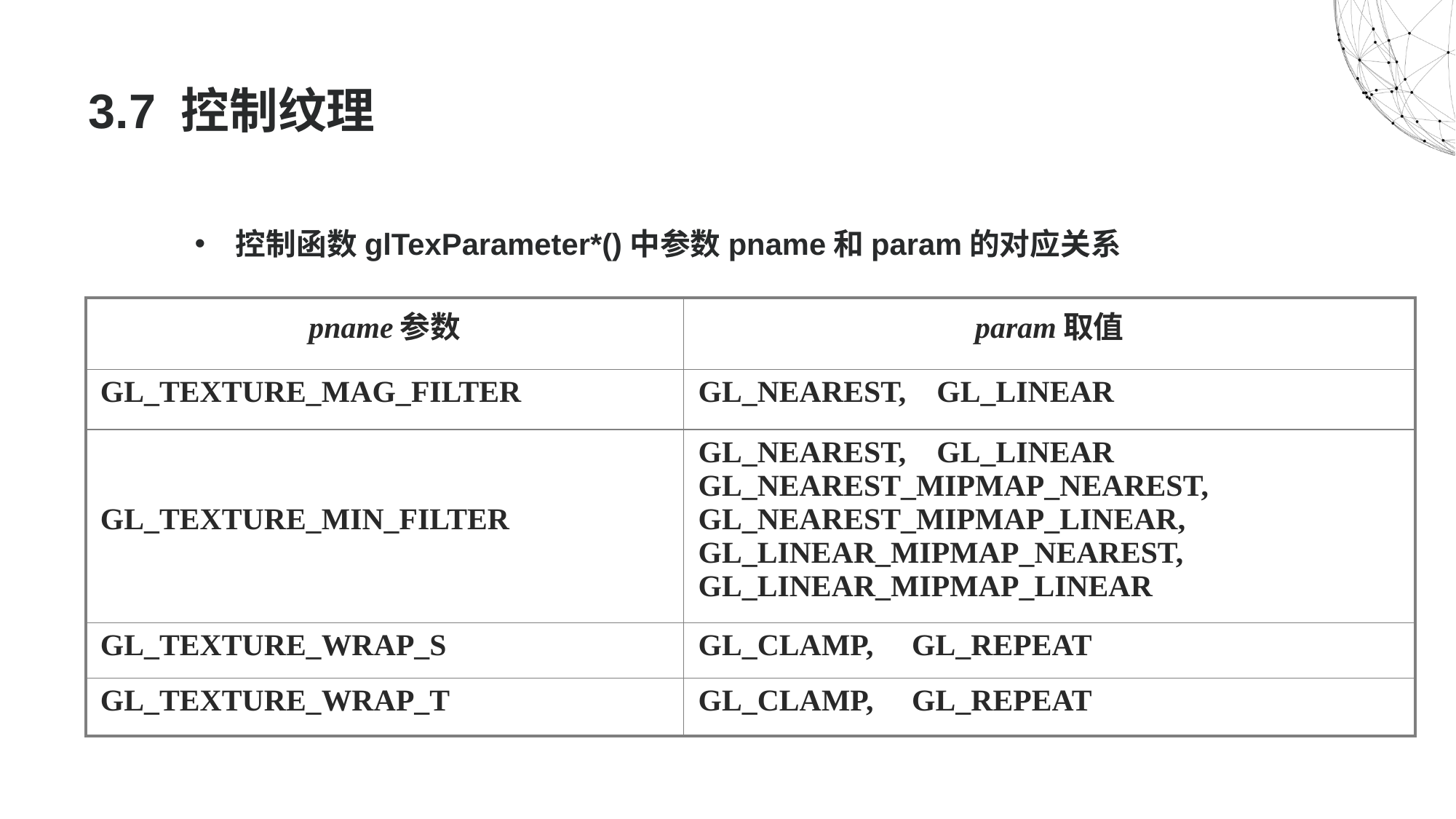

# 3.7 控制纹理
控制函数glTexParameter*()中参数pname和param的对应关系

| pname参数 | param取值 |
| --- | --- |
| GL\_TEXTURE\_MAG\_FILTER | GL\_NEAREST, GL\_LINEAR |
| GL\_TEXTURE\_MIN\_FILTER | GL\_NEAREST, GL\_LINEAR GL\_NEAREST\_MIPMAP\_NEAREST, GL\_NEAREST\_MIPMAP\_LINEAR, GL\_LINEAR\_MIPMAP\_NEAREST, GL\_LINEAR\_MIPMAP\_LINEAR |
| GL\_TEXTURE\_WRAP\_S | GL\_CLAMP, GL\_REPEAT |
| GL\_TEXTURE\_WRAP\_T | GL\_CLAMP, GL\_REPEAT |